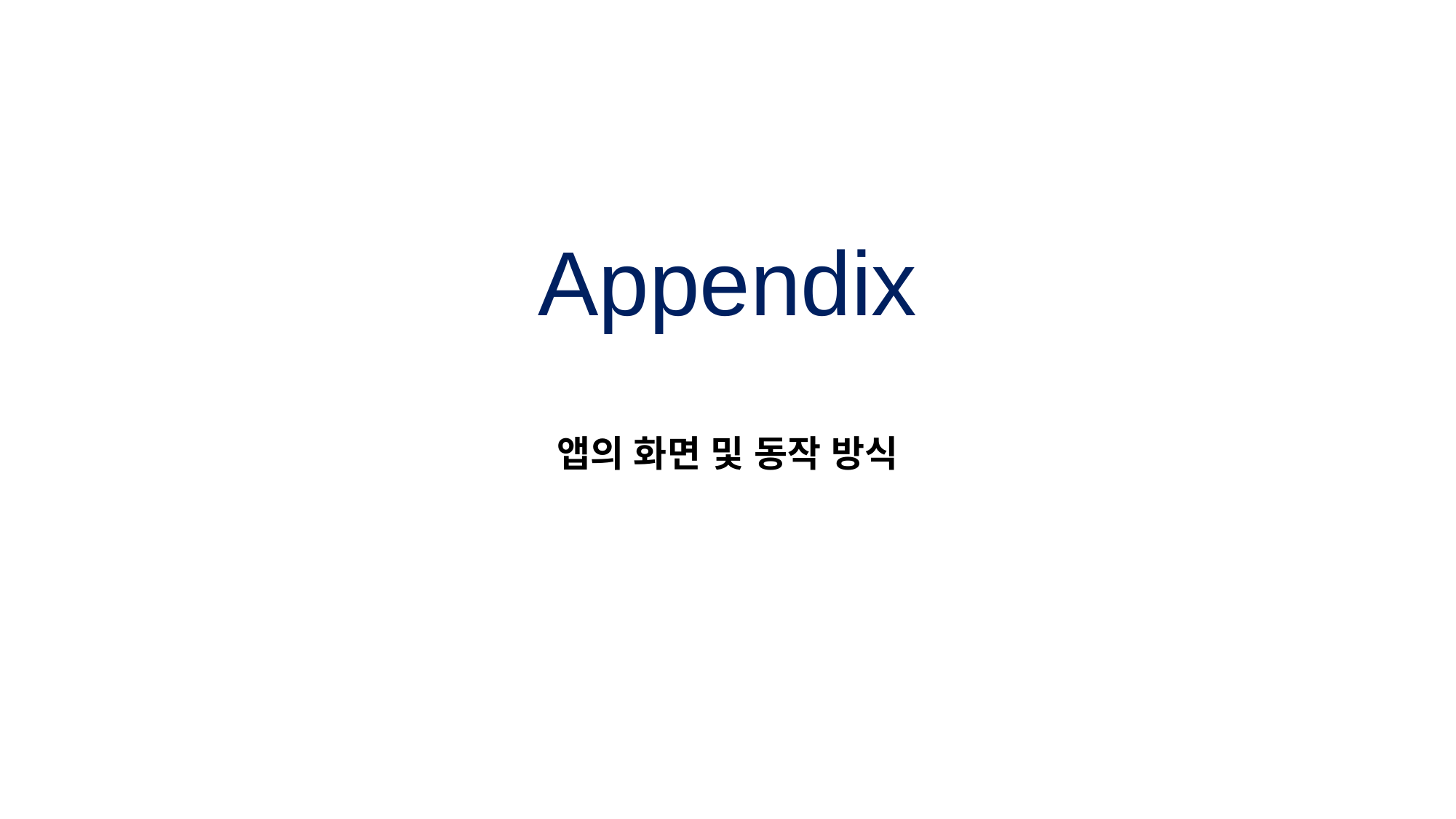

# Appendix
앱의 화면 및 동작 방식